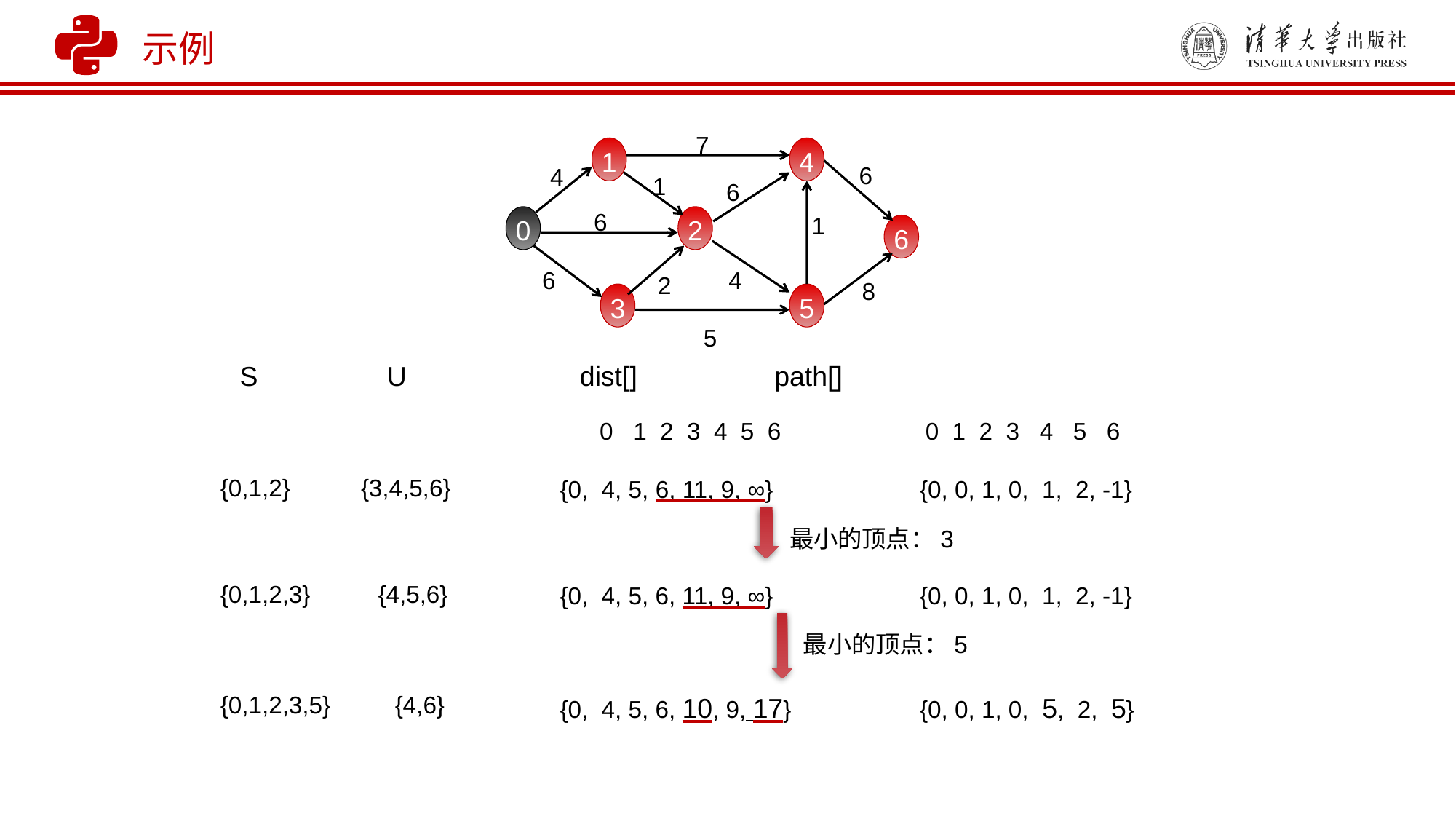

示例
7
1
4

6
4

1
6

6
1
0
2
6

4
6
2
8
3
5

5
S	     U	                dist[]                  path[]
0   1  2  3  4  5  6
0  1  2  3   4   5   6
{0,1,2}
{3,4,5,6}
{0,  4, 5, 6, 11, 9, ∞}
{0, 0, 1, 0,  1,  2, -1}

最小的顶点：3
{0,1,2,3}
{4,5,6}
{0,  4, 5, 6, 11, 9, ∞}
{0, 0, 1, 0,  1,  2, -1}

最小的顶点：5
{0,1,2,3,5}
{4,6}
{0,  4, 5, 6, 10, 9, 17}
{0, 0, 1, 0,  5,  2,  5}